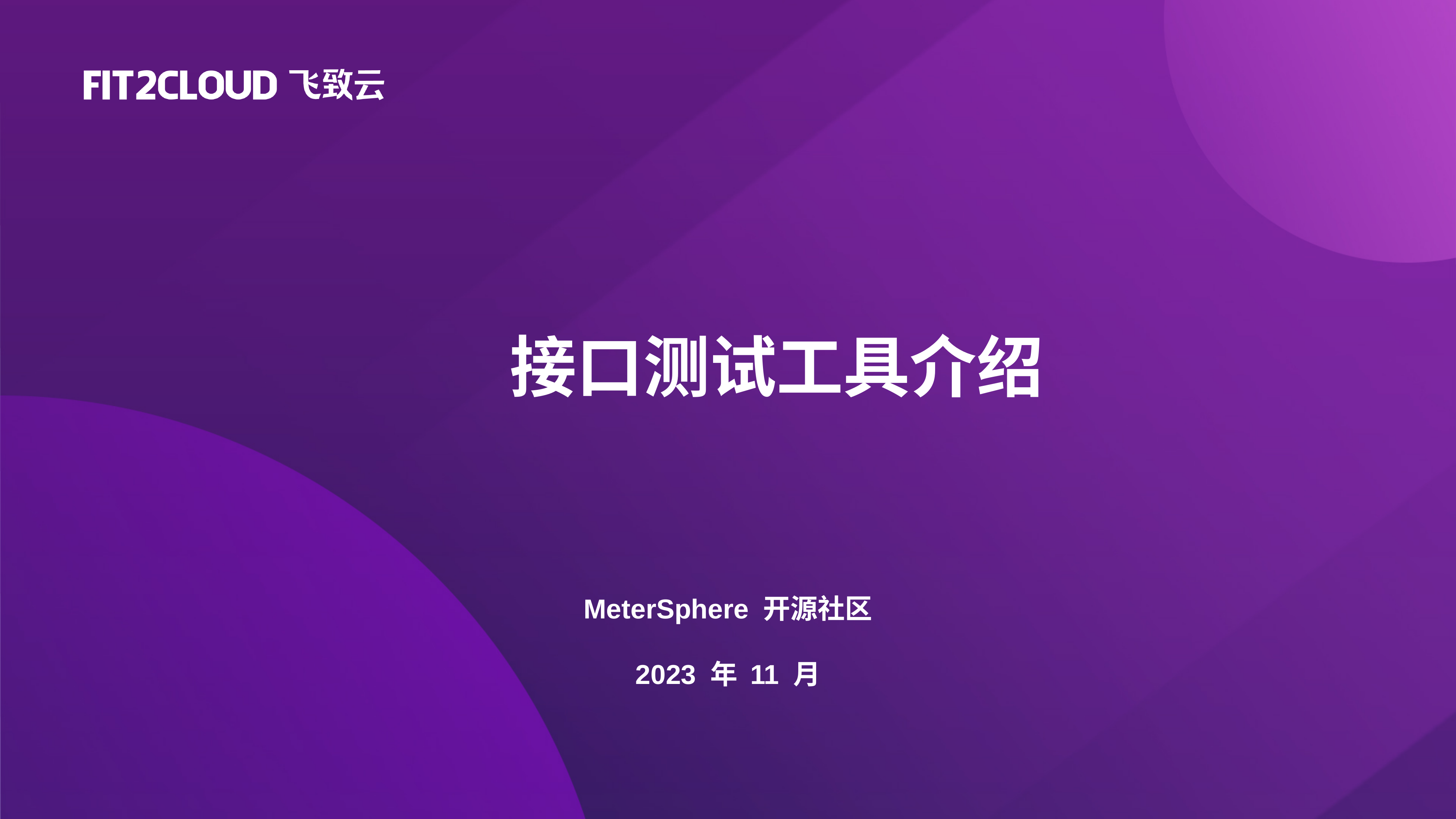

接口测试工具介绍
MeterSphere 开源社区

2023 年 11 月